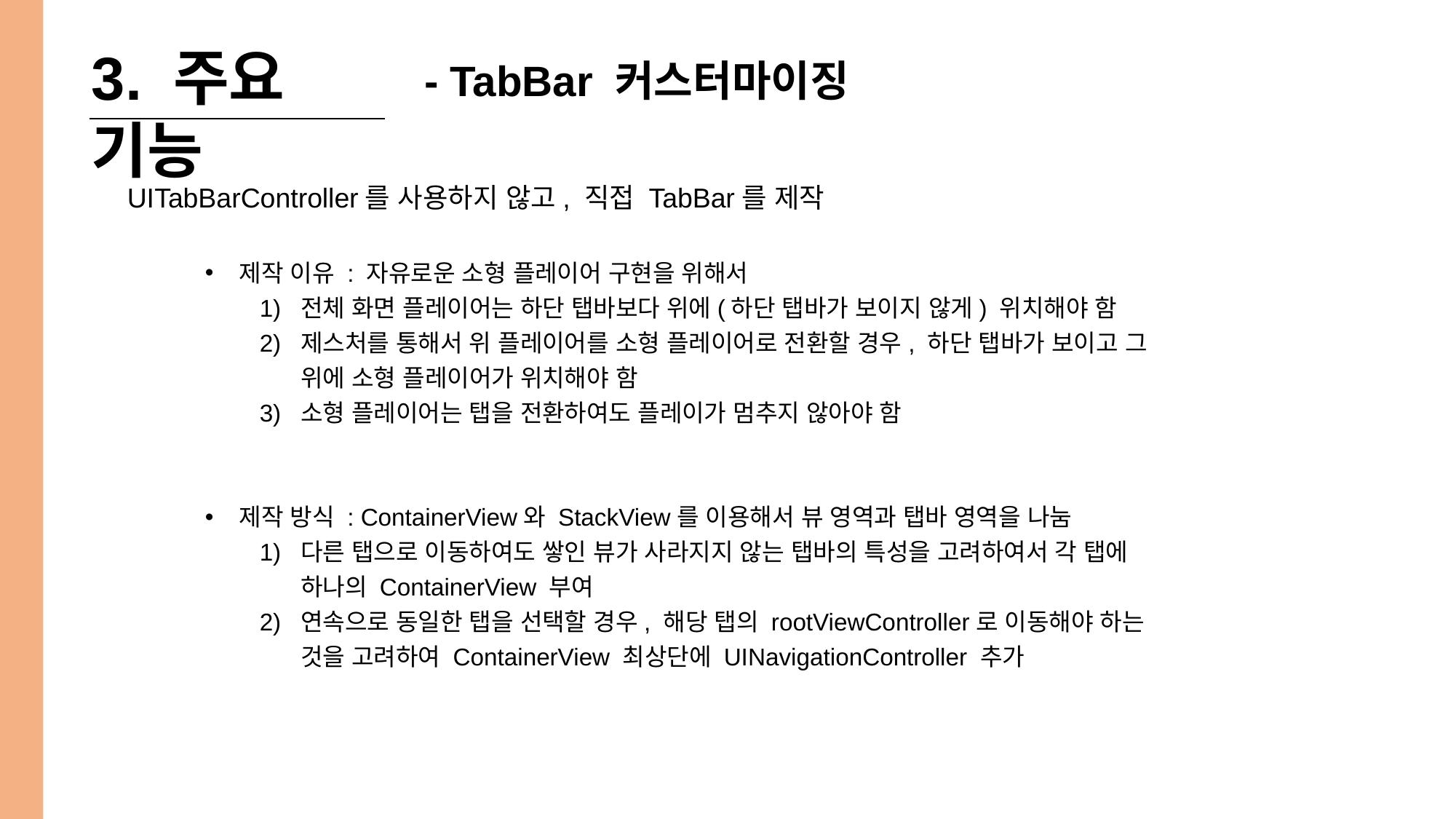

3. 주요 기능
- TabBar 커스터마이징
UITabBarController를 사용하지 않고, 직접 TabBar를 제작
제작 이유 : 자유로운 소형 플레이어 구현을 위해서
전체 화면 플레이어는 하단 탭바보다 위에(하단 탭바가 보이지 않게) 위치해야 함
제스처를 통해서 위 플레이어를 소형 플레이어로 전환할 경우, 하단 탭바가 보이고 그 위에 소형 플레이어가 위치해야 함
소형 플레이어는 탭을 전환하여도 플레이가 멈추지 않아야 함

제작 방식 : ContainerView와 StackView를 이용해서 뷰 영역과 탭바 영역을 나눔
다른 탭으로 이동하여도 쌓인 뷰가 사라지지 않는 탭바의 특성을 고려하여서 각 탭에 하나의 ContainerView 부여
연속으로 동일한 탭을 선택할 경우, 해당 탭의 rootViewController로 이동해야 하는 것을 고려하여 ContainerView 최상단에 UINavigationController 추가